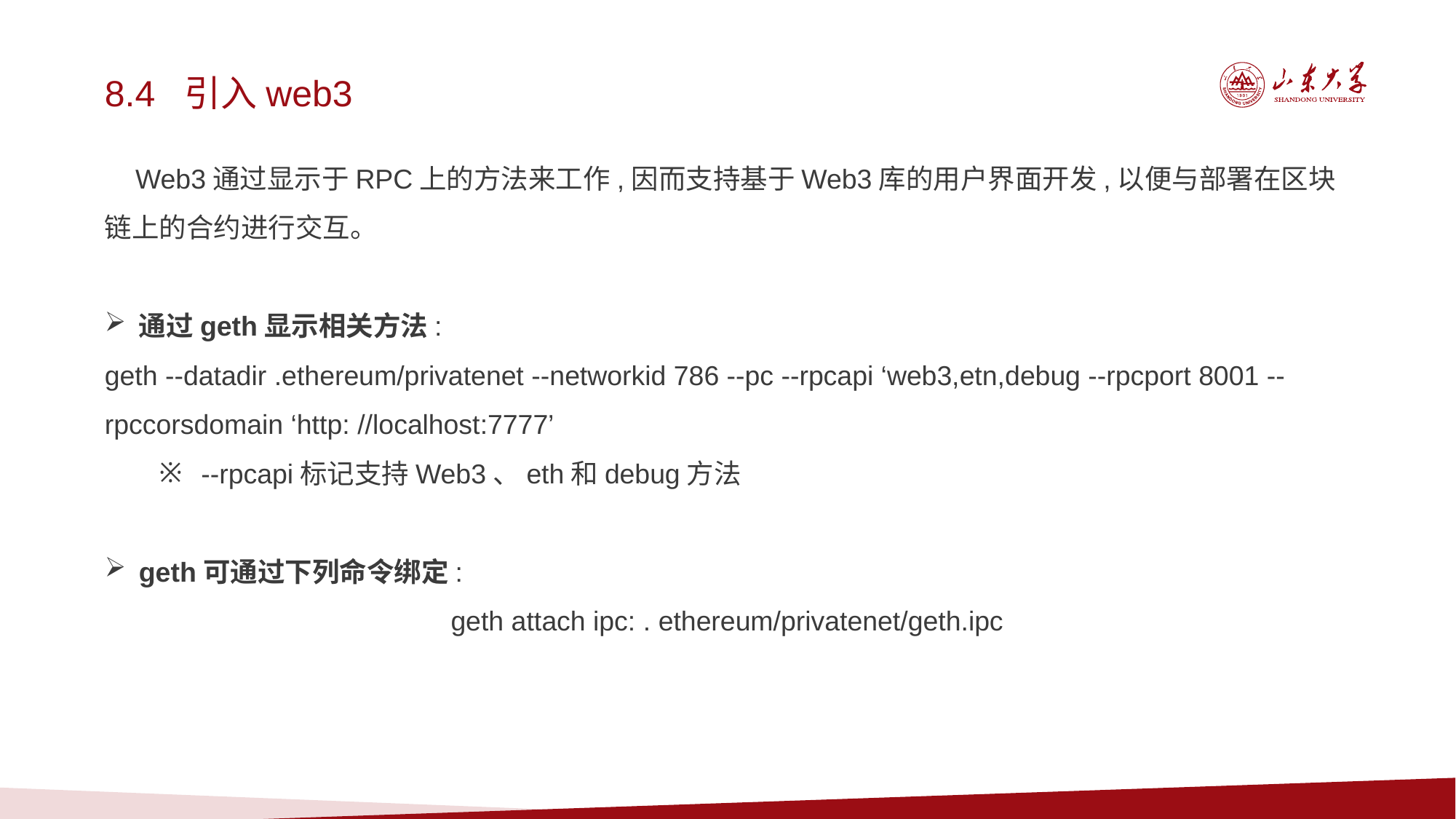

8.4  引入web3
    Web3通过显示于RPC上的方法来工作,因而支持基于Web3库的用户界面开发,以便与部署在区块链上的合约进行交互。

通过geth显示相关方法:
geth --datadir .ethereum/privatenet --networkid 786 --pc --rpcapi ‘web3,etn,debug --rpcport 8001 --rpccorsdomain ‘http: //localhost:7777’
 --rpcapi标记支持Web3、eth和debug方法

geth可通过下列命令绑定:
 geth attach ipc: . ethereum/privatenet/geth.ipc